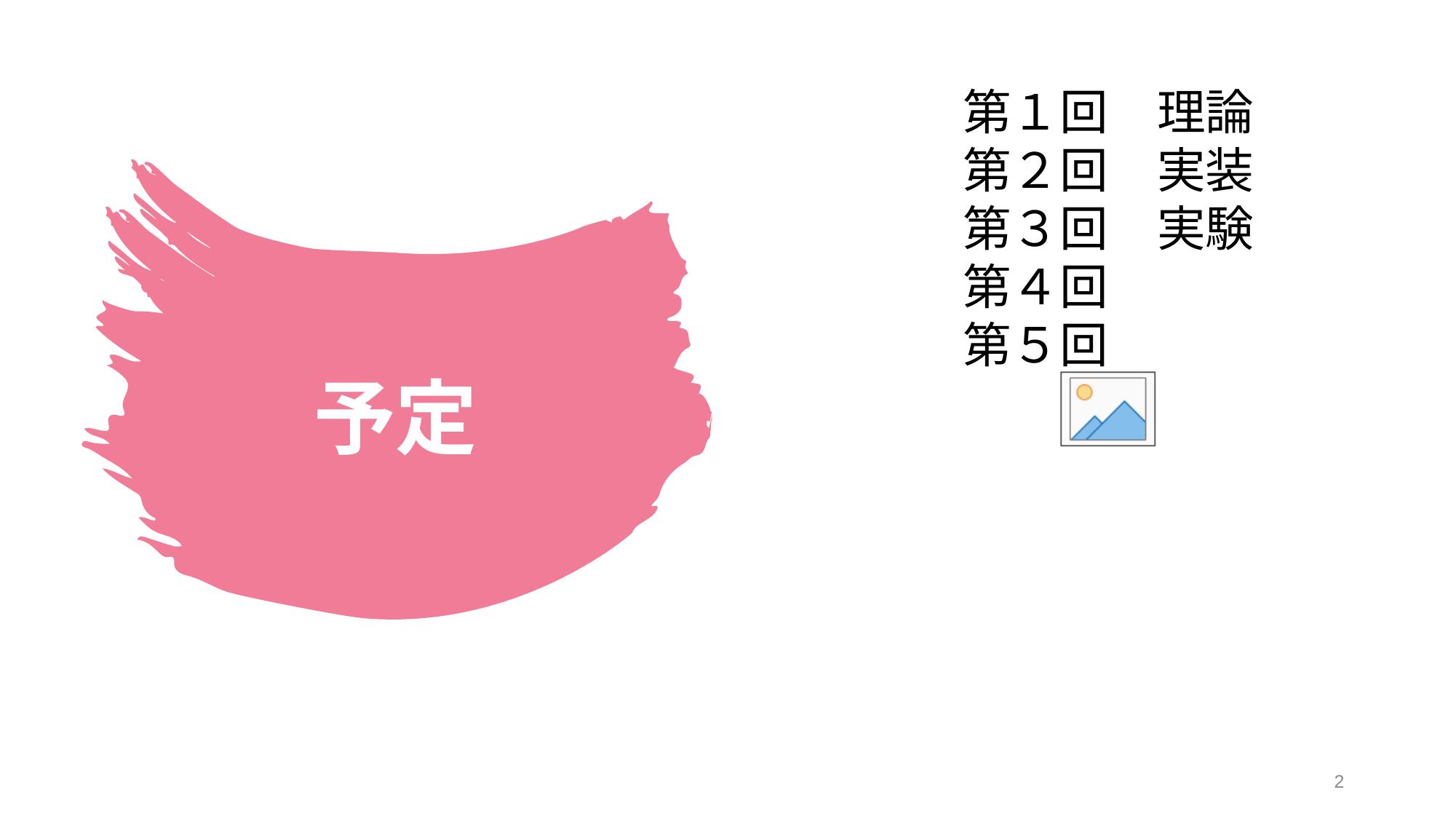

第１回　理論
第２回　実装
第３回　実験
第４回
第５回

# 予定
2